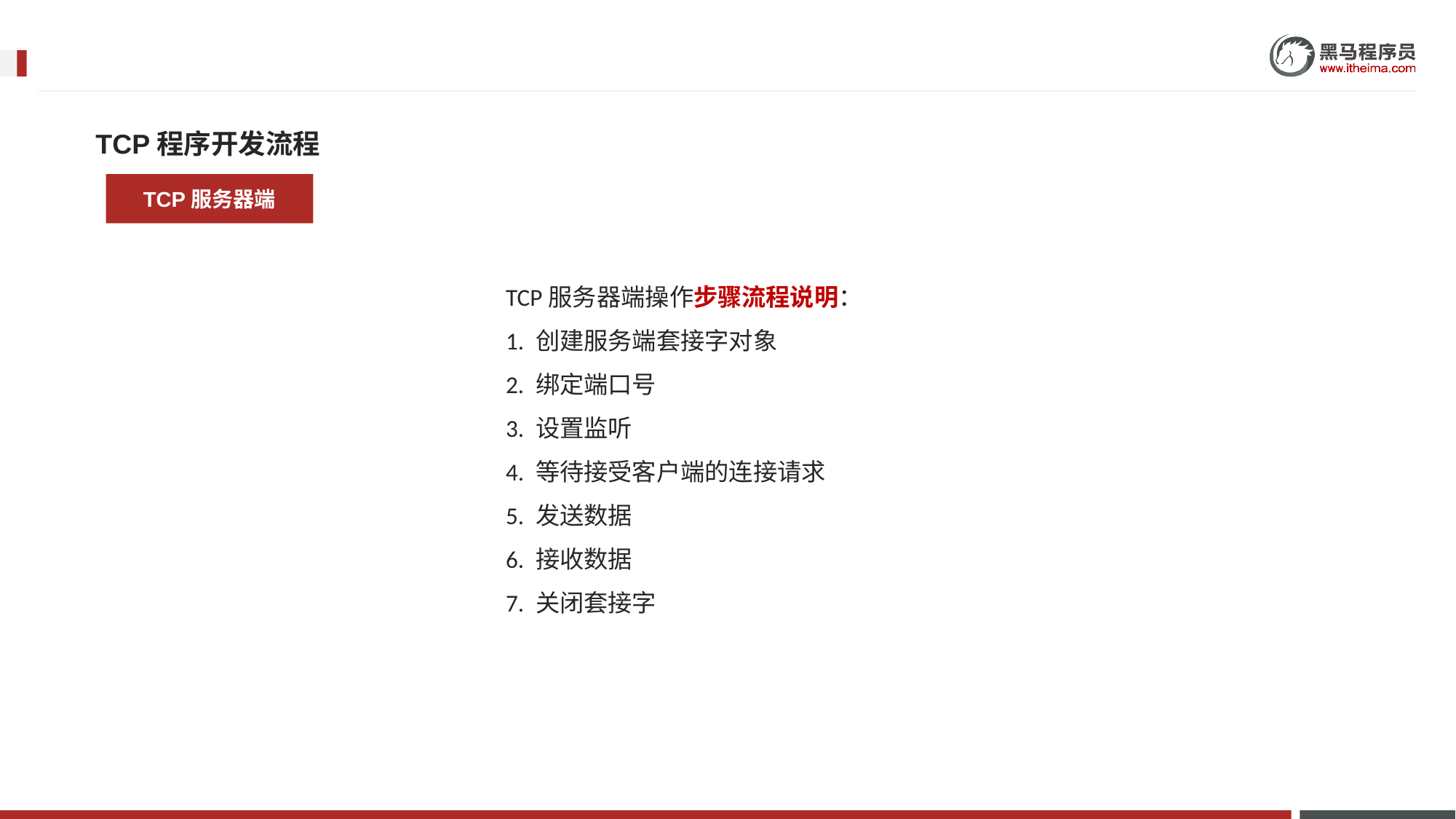

TCP程序开发流程
TCP服务器端
TCP服务器端操作步骤流程说明：
1. 创建服务端套接字对象
2. 绑定端口号
3. 设置监听
4. 等待接受客户端的连接请求
5. 发送数据
6. 接收数据
7. 关闭套接字